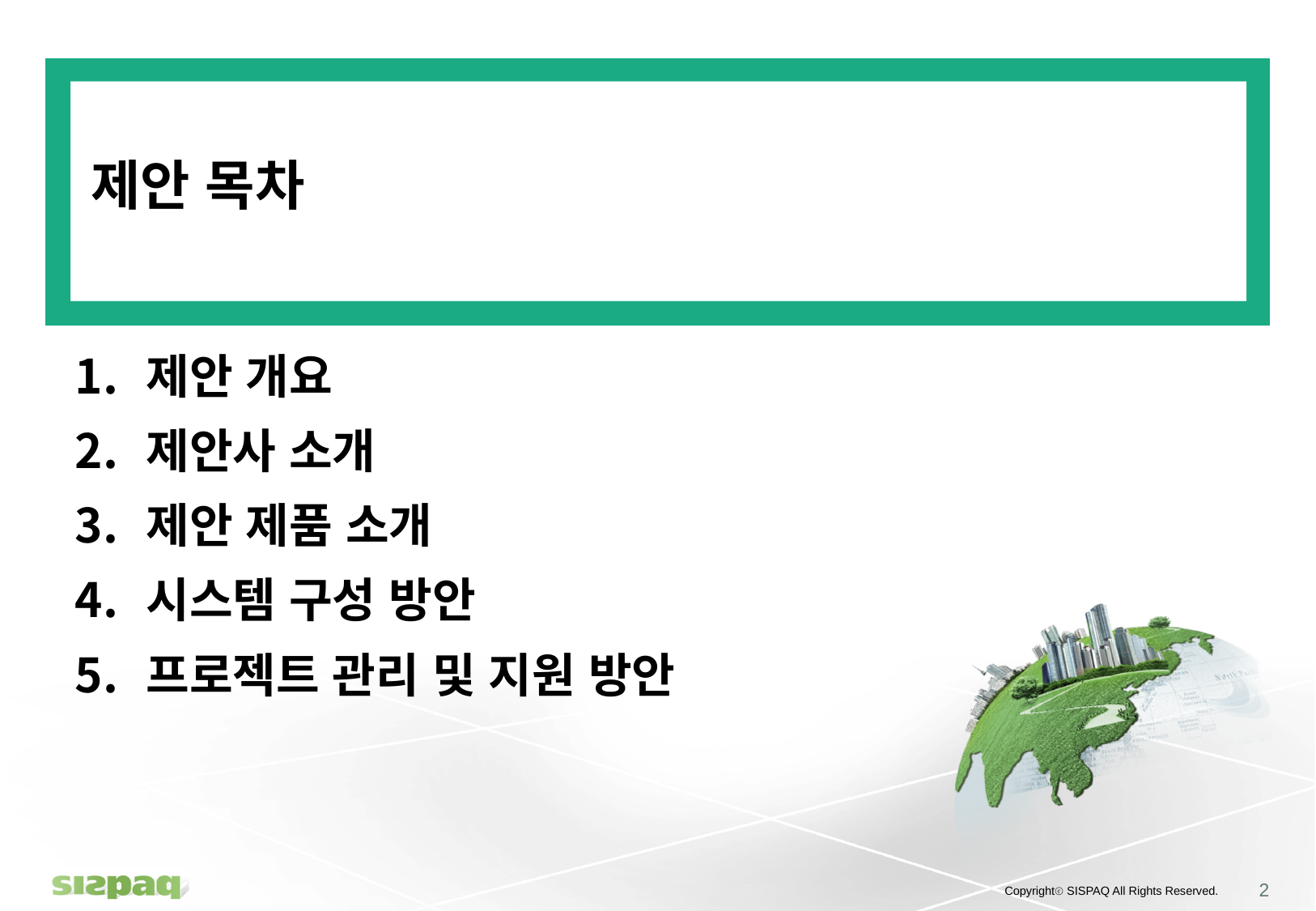

# 제안 목차
제안 개요
제안사 소개
제안 제품 소개
시스템 구성 방안
프로젝트 관리 및 지원 방안